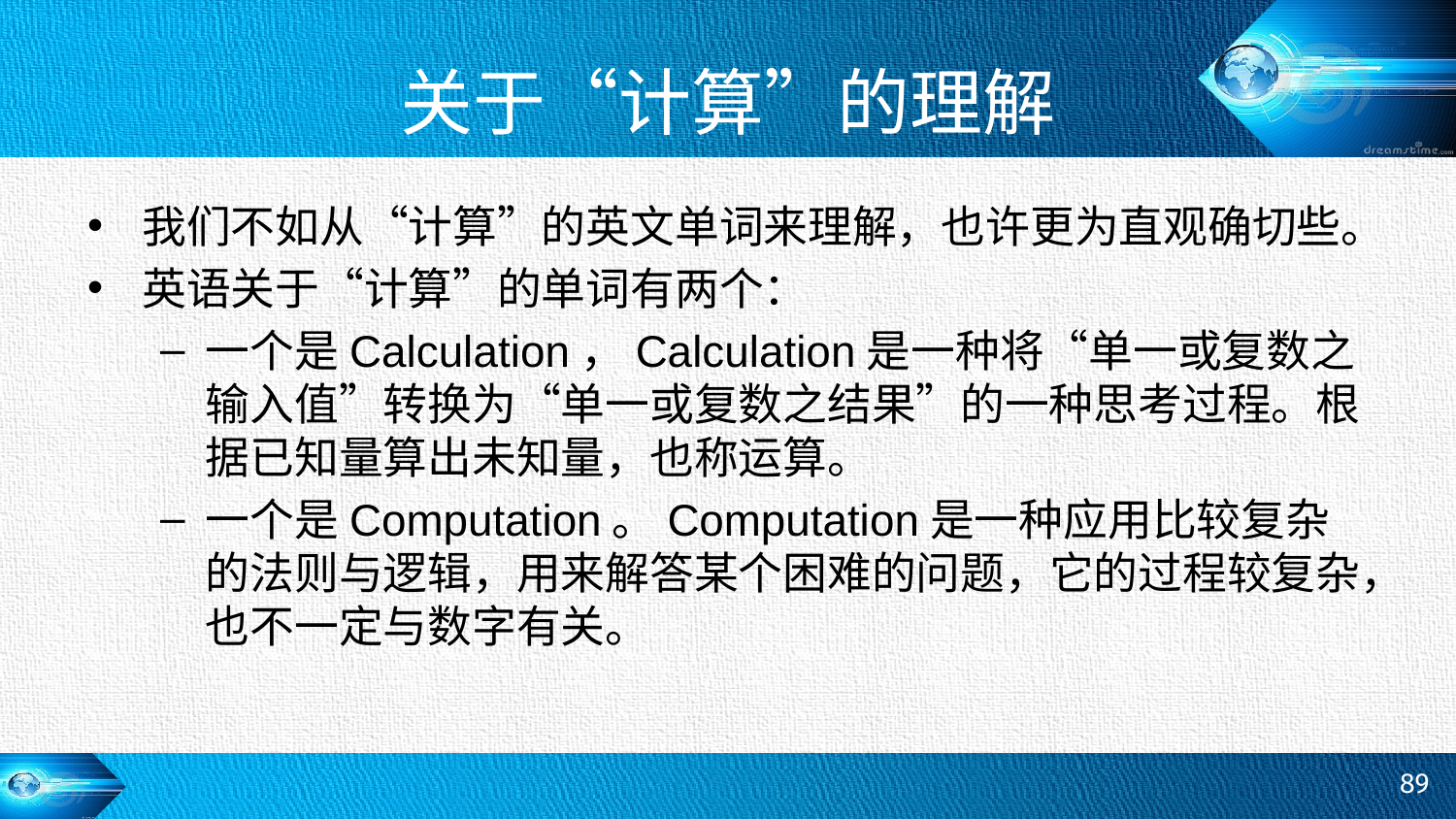

# 关于“计算”的理解
我们不如从“计算”的英文单词来理解，也许更为直观确切些。
英语关于“计算”的单词有两个：
一个是Calculation，Calculation是一种将“单一或复数之输入值”转换为“单一或复数之结果”的一种思考过程。根据已知量算出未知量，也称运算。
一个是Computation。Computation是一种应用比较复杂的法则与逻辑，用来解答某个困难的问题，它的过程较复杂，也不一定与数字有关。
89